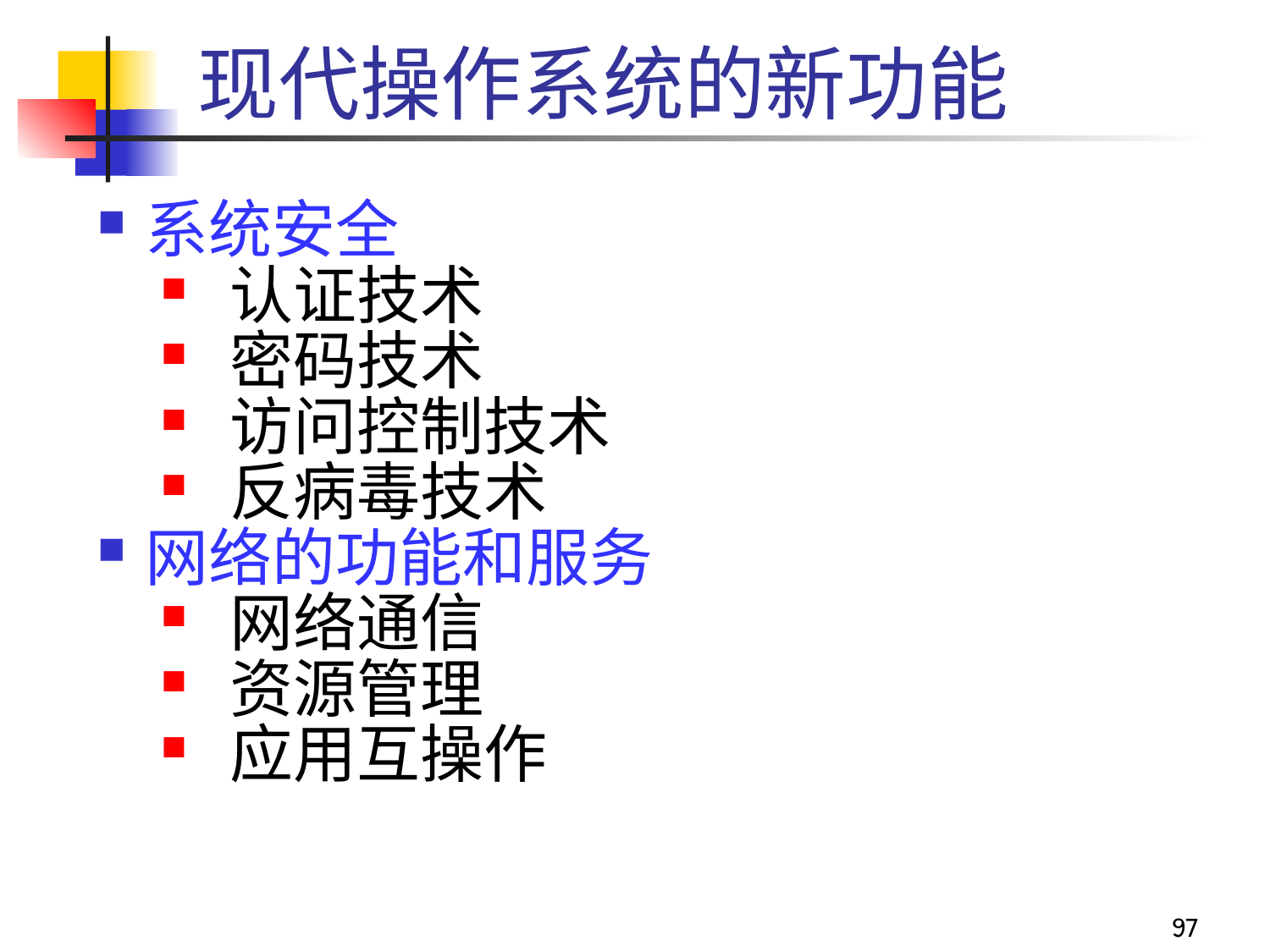

# 现代操作系统的新功能
系统安全
 认证技术
 密码技术
 访问控制技术
 反病毒技术
网络的功能和服务
 网络通信
 资源管理
 应用互操作
97